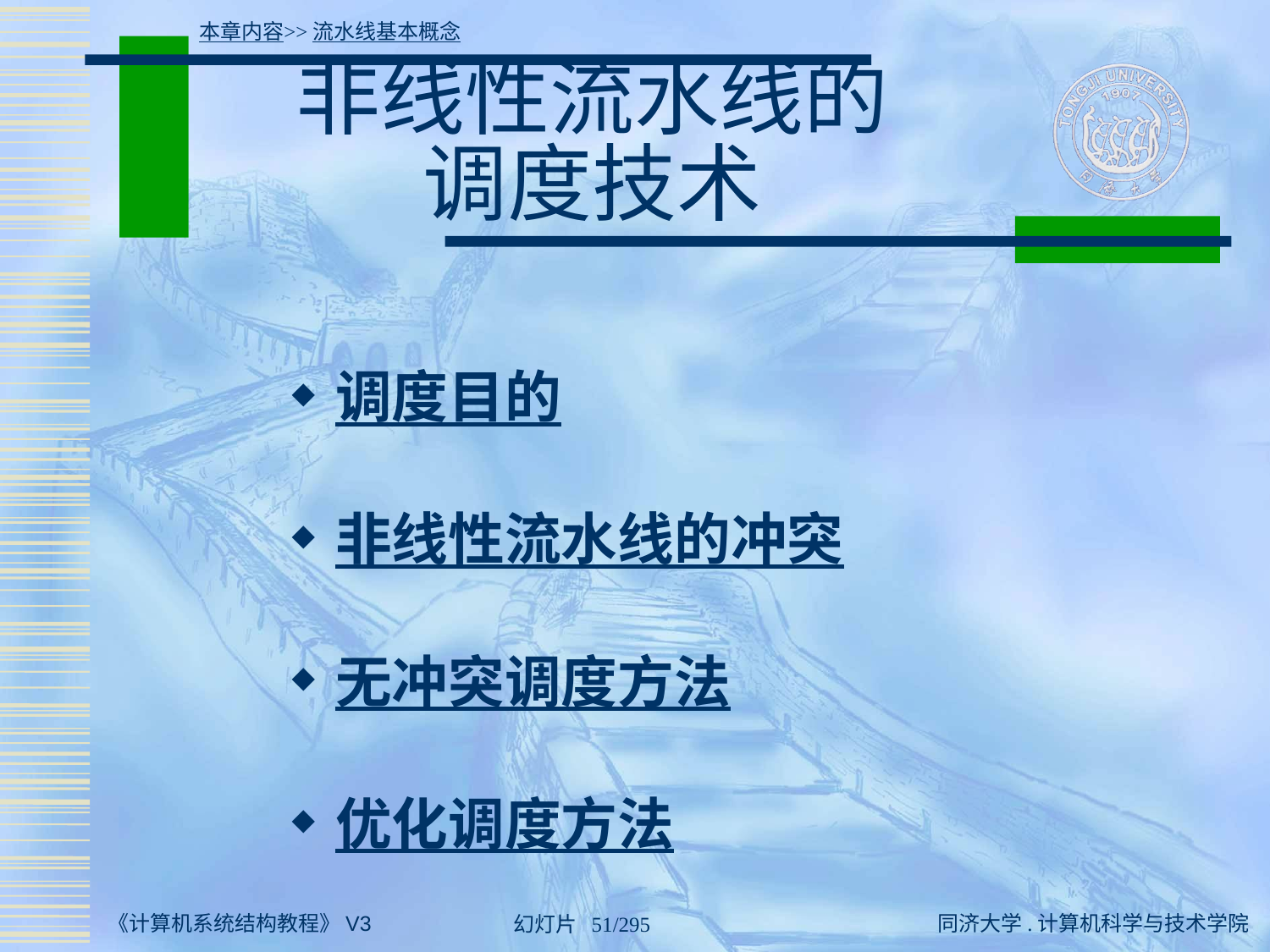

本章内容>>流水线基本概念
# 非线性流水线的 调度技术
调度目的
非线性流水线的冲突
无冲突调度方法
优化调度方法